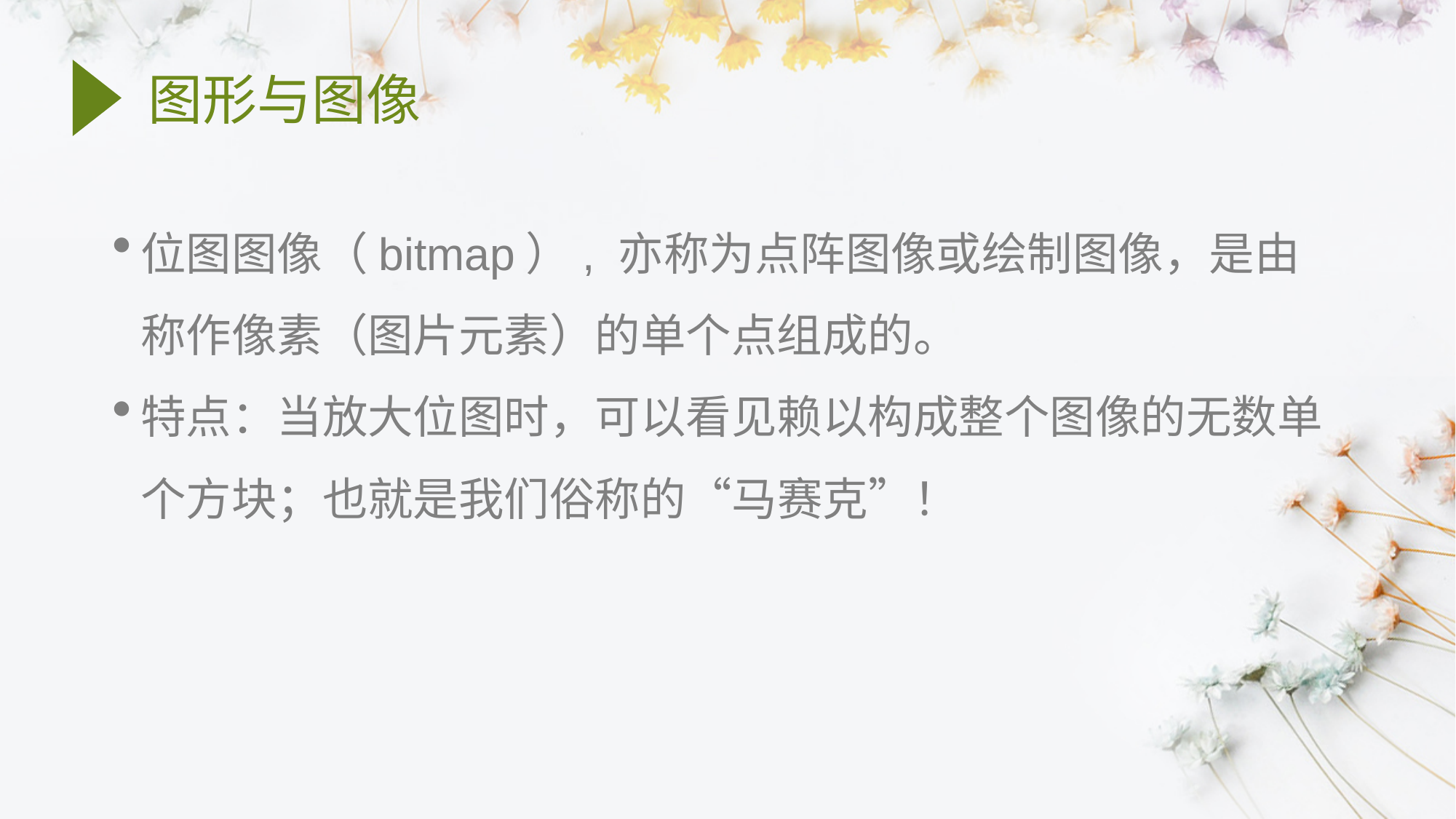

# 图形与图像
位图图像（bitmap）, 亦称为点阵图像或绘制图像，是由称作像素（图片元素）的单个点组成的。
特点：当放大位图时，可以看见赖以构成整个图像的无数单个方块；也就是我们俗称的“马赛克”！